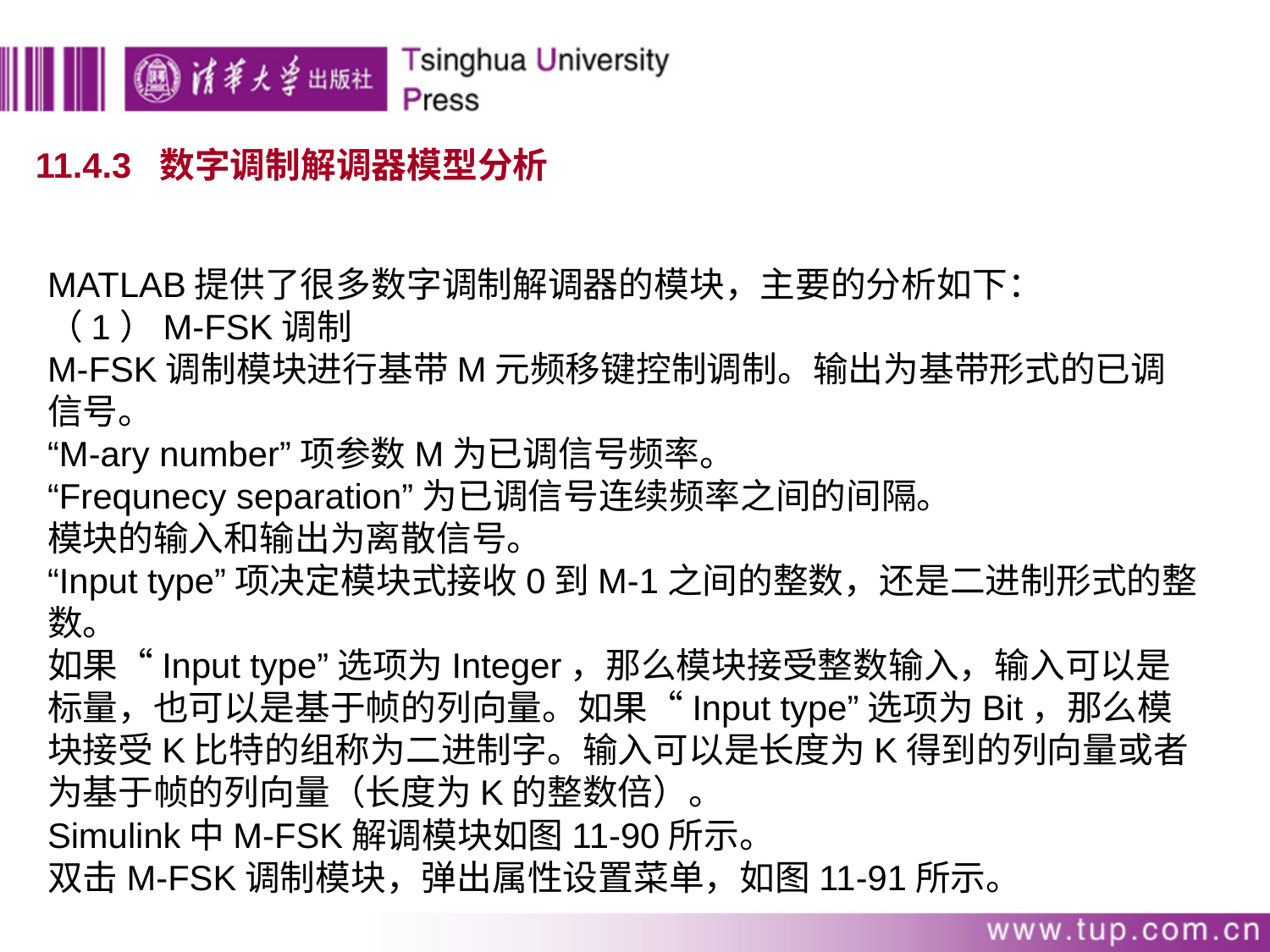

11.4.3  数字调制解调器模型分析
MATLAB提供了很多数字调制解调器的模块，主要的分析如下：
（1）M-FSK调制
M-FSK调制模块进行基带M元频移键控制调制。输出为基带形式的已调信号。
“M-ary number”项参数M为已调信号频率。
“Frequnecy separation”为已调信号连续频率之间的间隔。
模块的输入和输出为离散信号。
“Input type”项决定模块式接收0到M-1之间的整数，还是二进制形式的整数。
如果“Input type”选项为Integer，那么模块接受整数输入，输入可以是标量，也可以是基于帧的列向量。如果“Input type”选项为Bit，那么模块接受K比特的组称为二进制字。输入可以是长度为K得到的列向量或者为基于帧的列向量（长度为K的整数倍）。
Simulink中M-FSK解调模块如图11-90所示。
双击M-FSK调制模块，弹出属性设置菜单，如图11-91所示。